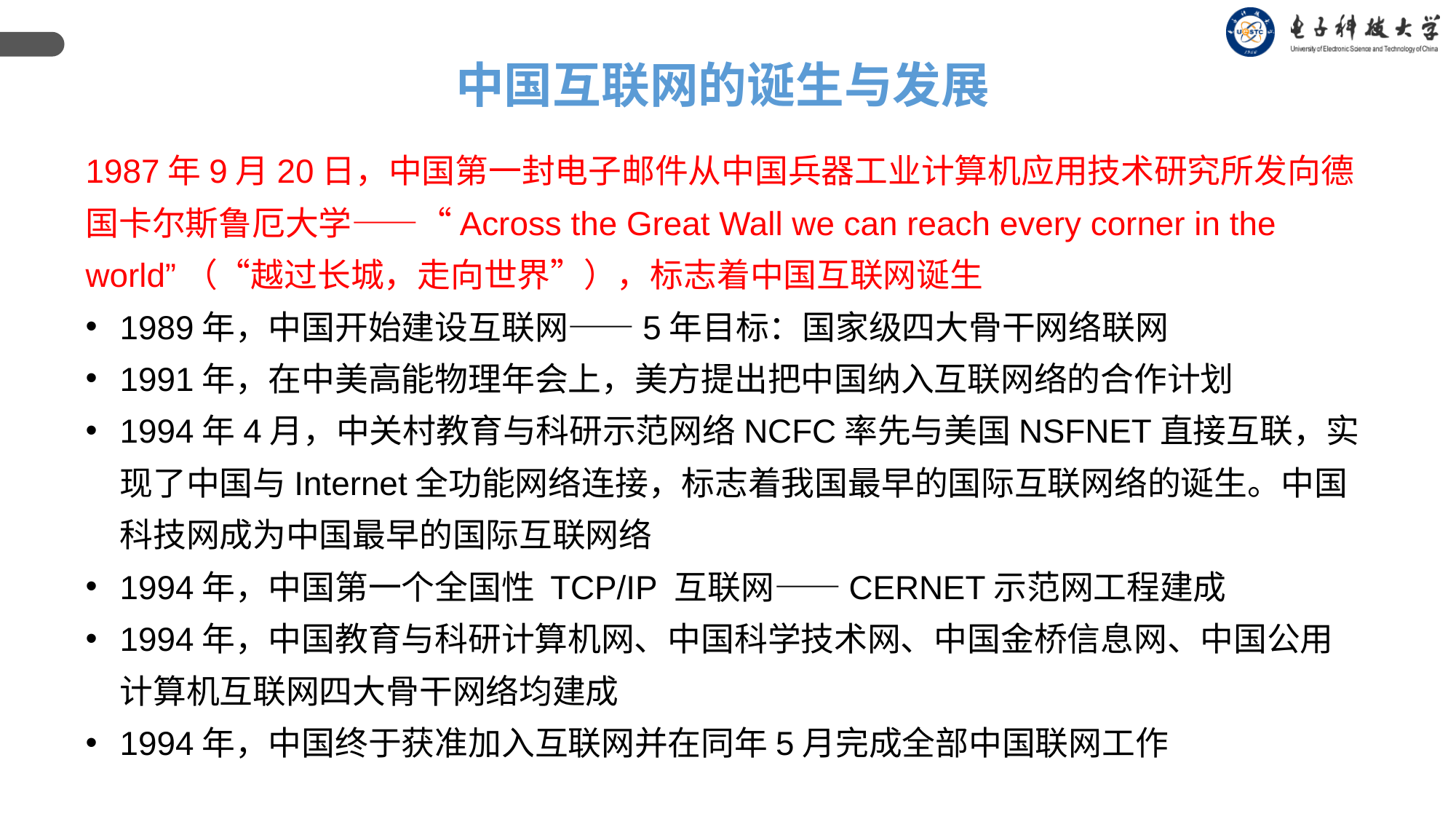

中国互联网的诞生与发展
1987年9月20日，中国第一封电子邮件从中国兵器工业计算机应用技术研究所发向德国卡尔斯鲁厄大学——“Across the Great Wall we can reach every corner in the world”（“越过长城，走向世界”），标志着中国互联网诞生
1989年，中国开始建设互联网——5年目标：国家级四大骨干网络联网
1991年，在中美高能物理年会上，美方提出把中国纳入互联网络的合作计划
1994年4月，中关村教育与科研示范网络NCFC率先与美国NSFNET直接互联，实现了中国与Internet全功能网络连接，标志着我国最早的国际互联网络的诞生。中国科技网成为中国最早的国际互联网络
1994年，中国第一个全国性 TCP/IP 互联网——CERNET示范网工程建成
1994年，中国教育与科研计算机网、中国科学技术网、中国金桥信息网、中国公用计算机互联网四大骨干网络均建成
1994年，中国终于获准加入互联网并在同年5月完成全部中国联网工作